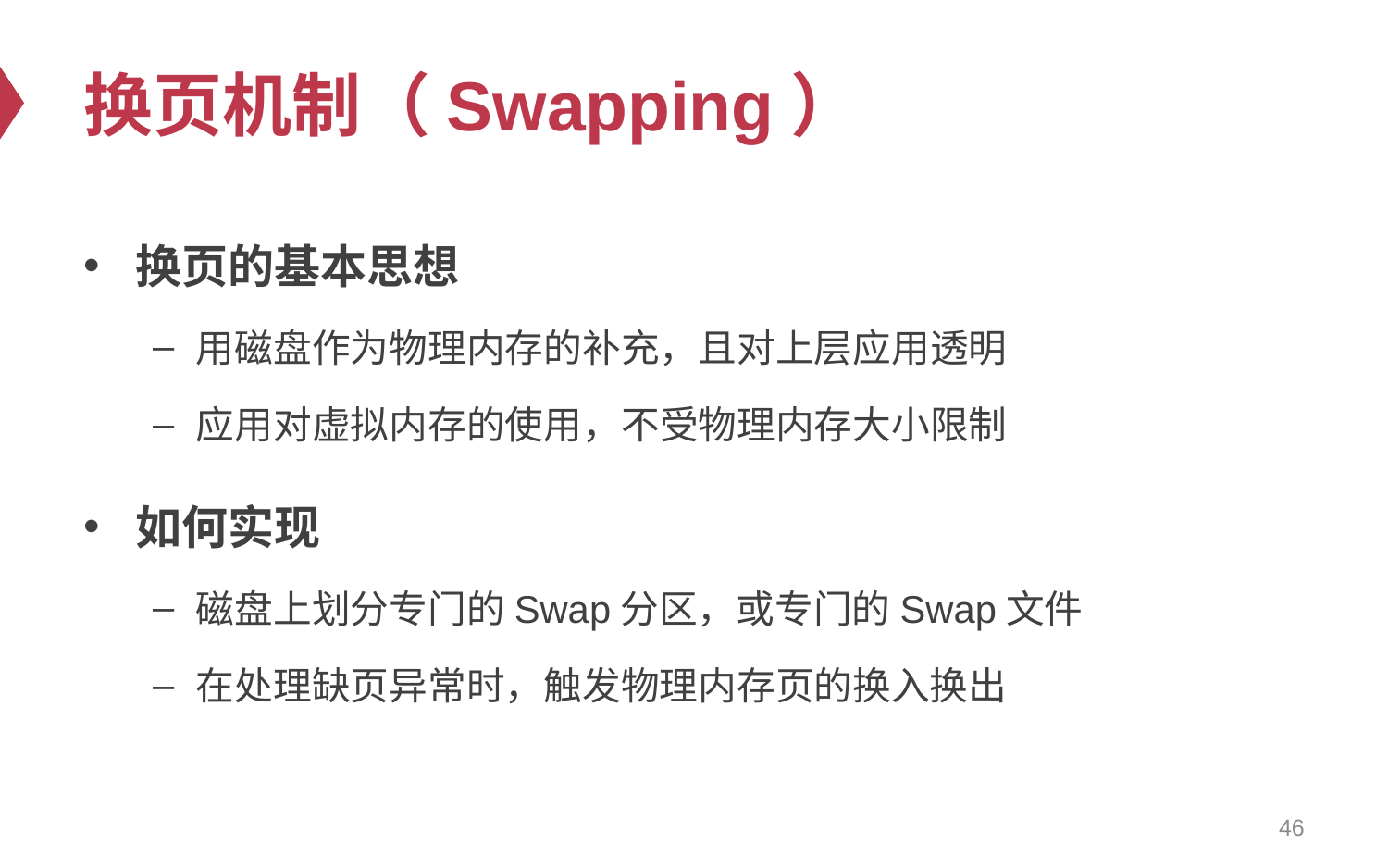

# 换页机制（Swapping）
换页的基本思想
用磁盘作为物理内存的补充，且对上层应用透明
应用对虚拟内存的使用，不受物理内存大小限制
如何实现
磁盘上划分专门的Swap分区，或专门的Swap文件
在处理缺页异常时，触发物理内存页的换入换出
46